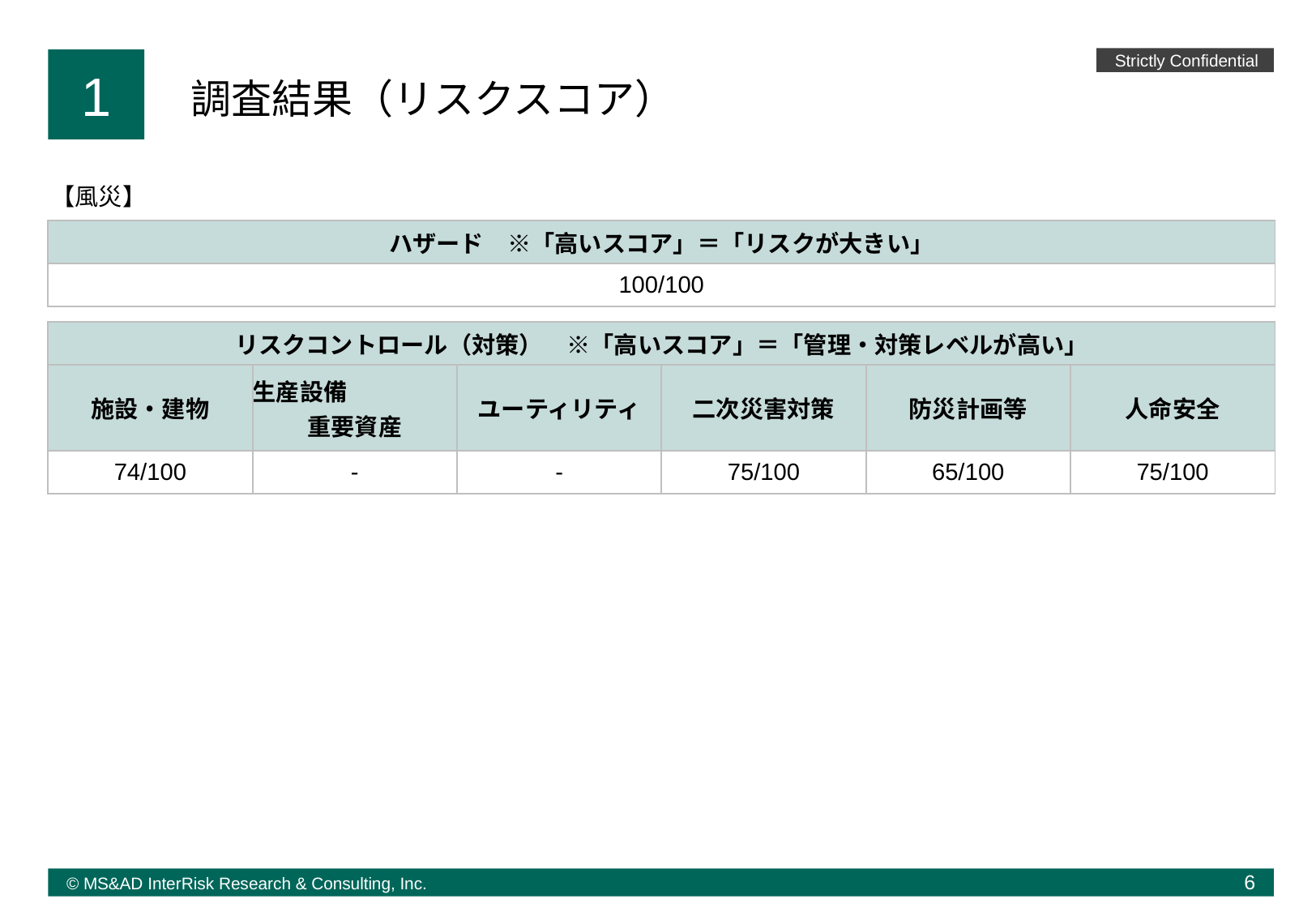

Strictly Confidential
1
調査結果（リスクスコア）
【風災】
| ハザード　※「高いスコア」＝「リスクが大きい」 |
| --- |
| 100/100 |
| リスクコントロール（対策）　※「高いスコア」＝「管理・対策レベルが高い」 |  |  |  |  |  |
| --- | --- | --- | --- | --- | --- |
| 施設・建物 | 生産設備 重要資産 | ユーティリティ | 二次災害対策 | 防災計画等 | 人命安全 |
| 74/100 | - | - | 75/100 | 65/100 | 75/100 |
6
© MS&AD InterRisk Research & Consulting, Inc.